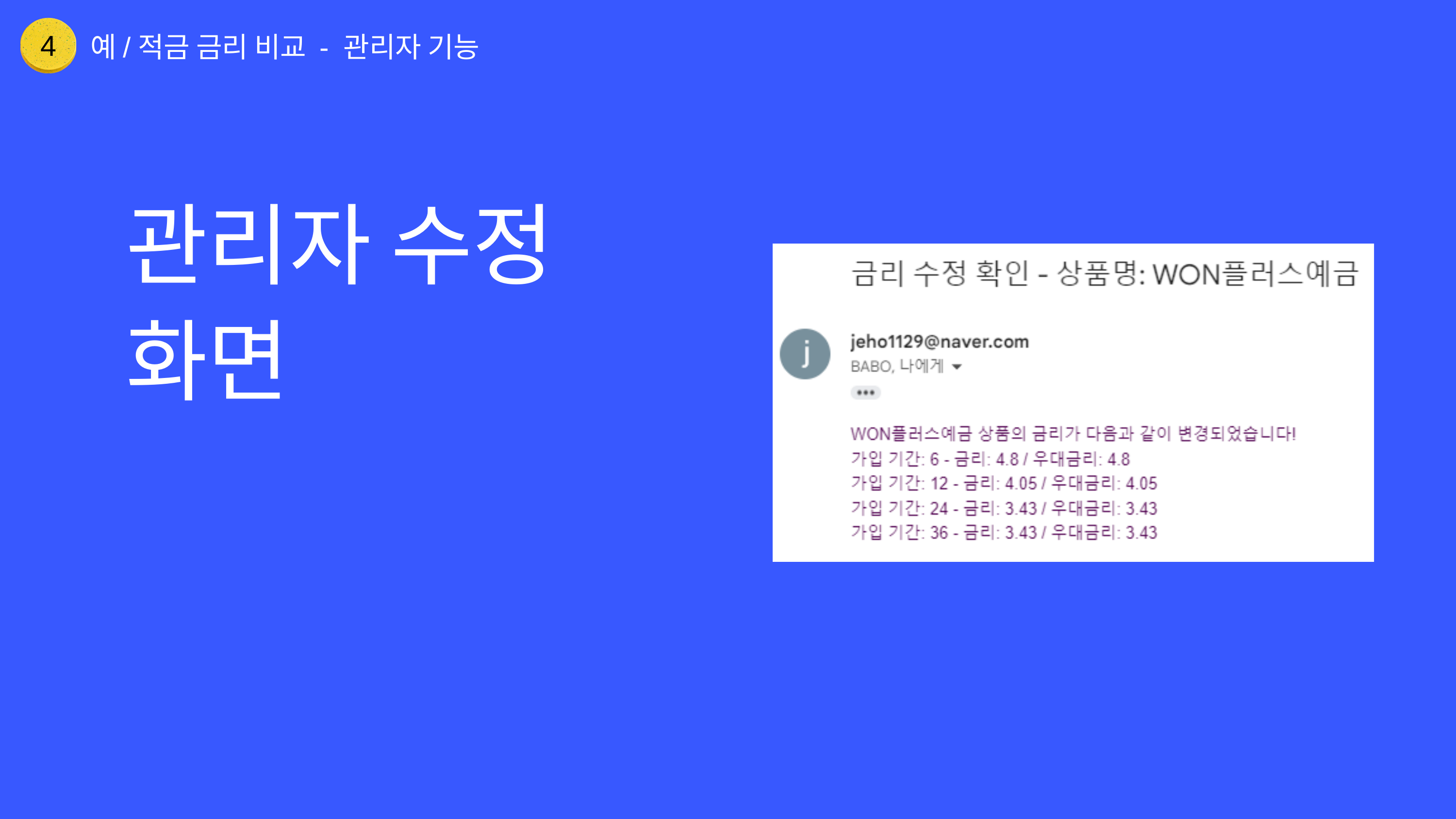

예/적금 금리 비교 - 관리자 기능
4
관리자 수정 화면